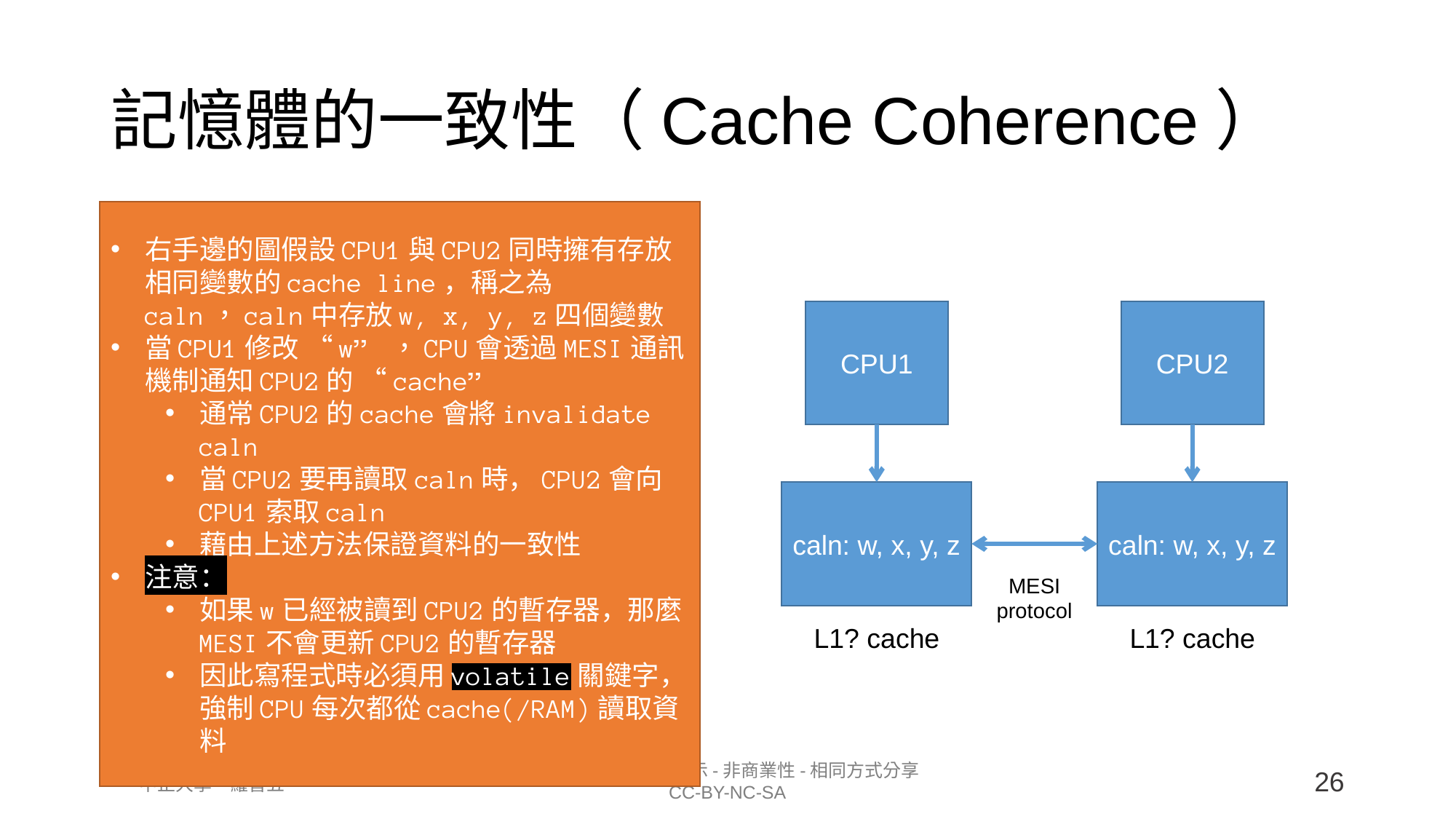

# 記憶體的一致性（Cache Coherence）
右手邊的圖假設CPU1與CPU2同時擁有存放相同變數的cache line，稱之為caln，caln中存放w, x, y, z四個變數
當CPU1修改 “w” ，CPU會透過MESI通訊機制通知CPU2的 “cache”
通常CPU2的cache會將invalidate caln
當CPU2要再讀取caln時，CPU2會向CPU1索取caln
藉由上述方法保證資料的一致性
注意：
如果w已經被讀到CPU2的暫存器，那麼MESI不會更新CPU2的暫存器
因此寫程式時必須用volatile關鍵字，強制CPU每次都從cache(/RAM)讀取資料
CPU1
CPU2
caln: w, x, y, z
caln: w, x, y, z
MESI protocol
L1? cache
L1? cache